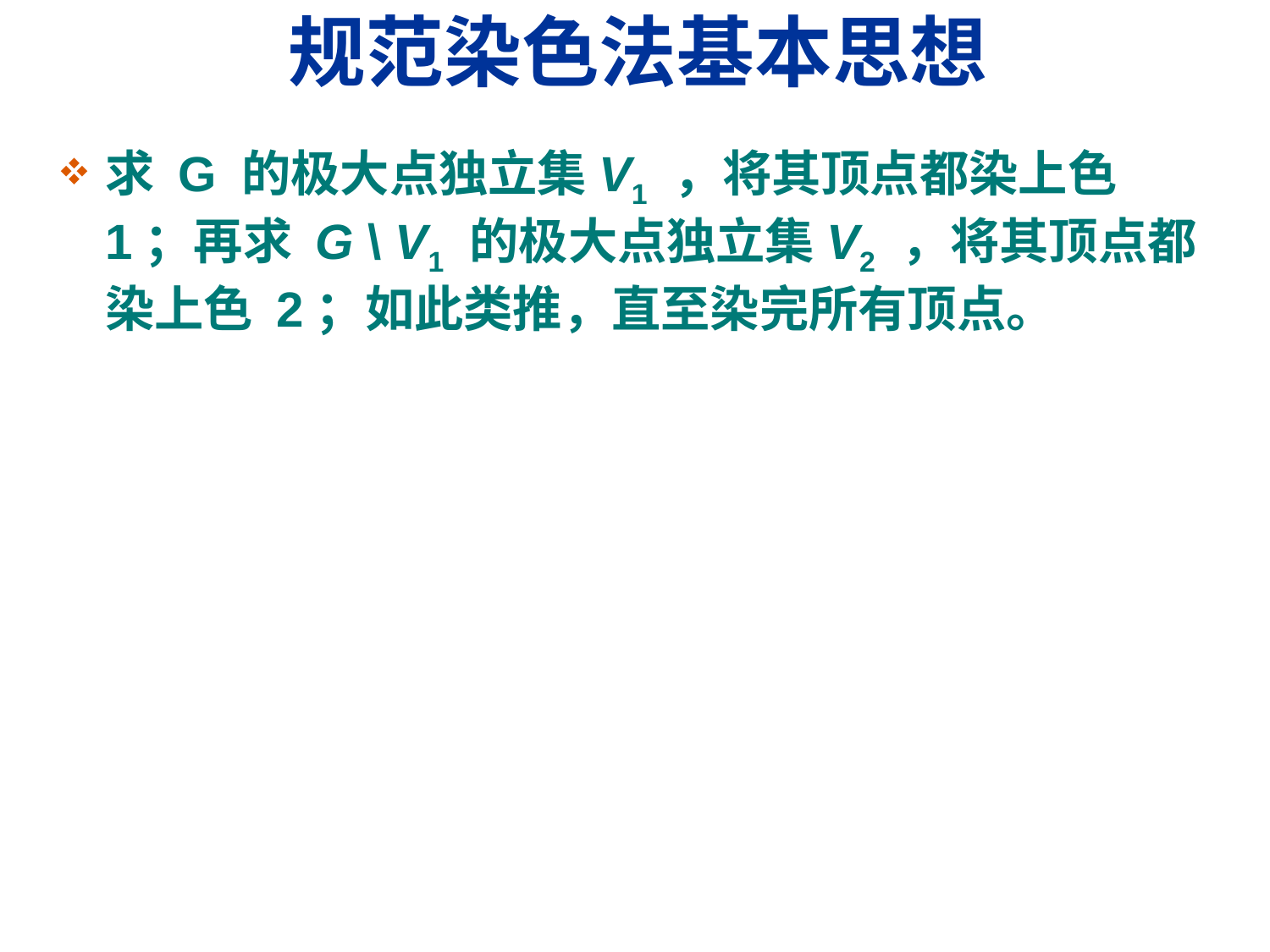

# 规范染色法基本思想
求 G 的极大点独立集V1 ，将其顶点都染上色 1；再求 G \ V1 的极大点独立集V2 ，将其顶点都染上色 2；如此类推，直至染完所有顶点。